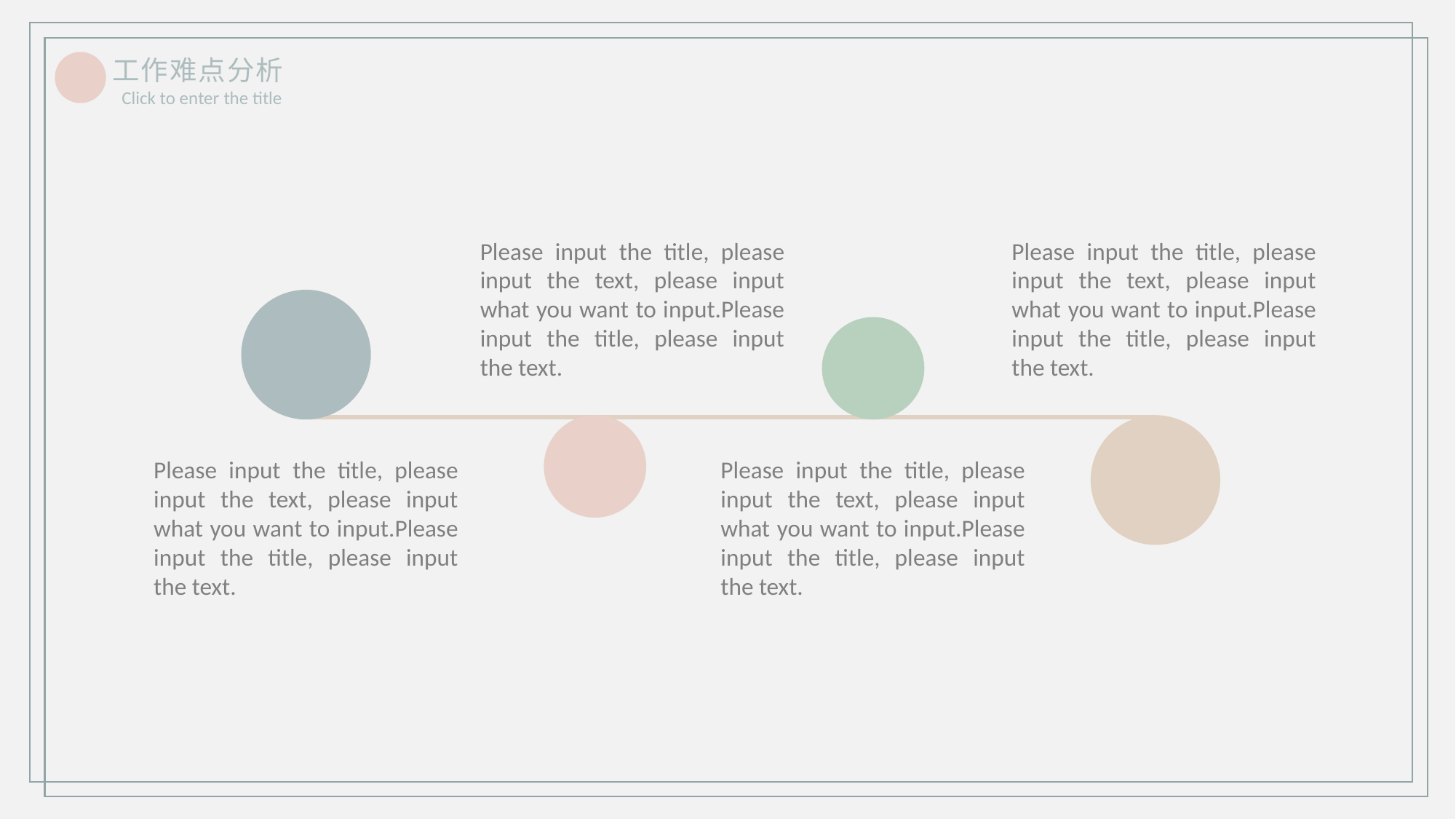

工作难点分析Click to enter the title

Please input the title, please input the text, please input what you want to input.Please input the title, please input the text.
Please input the title, please input the text, please input what you want to input.Please input the title, please input the text.

Please input the title, please input the text, please input what you want to input.Please input the title, please input the text.
Please input the title, please input the text, please input what you want to input.Please input the title, please input the text.